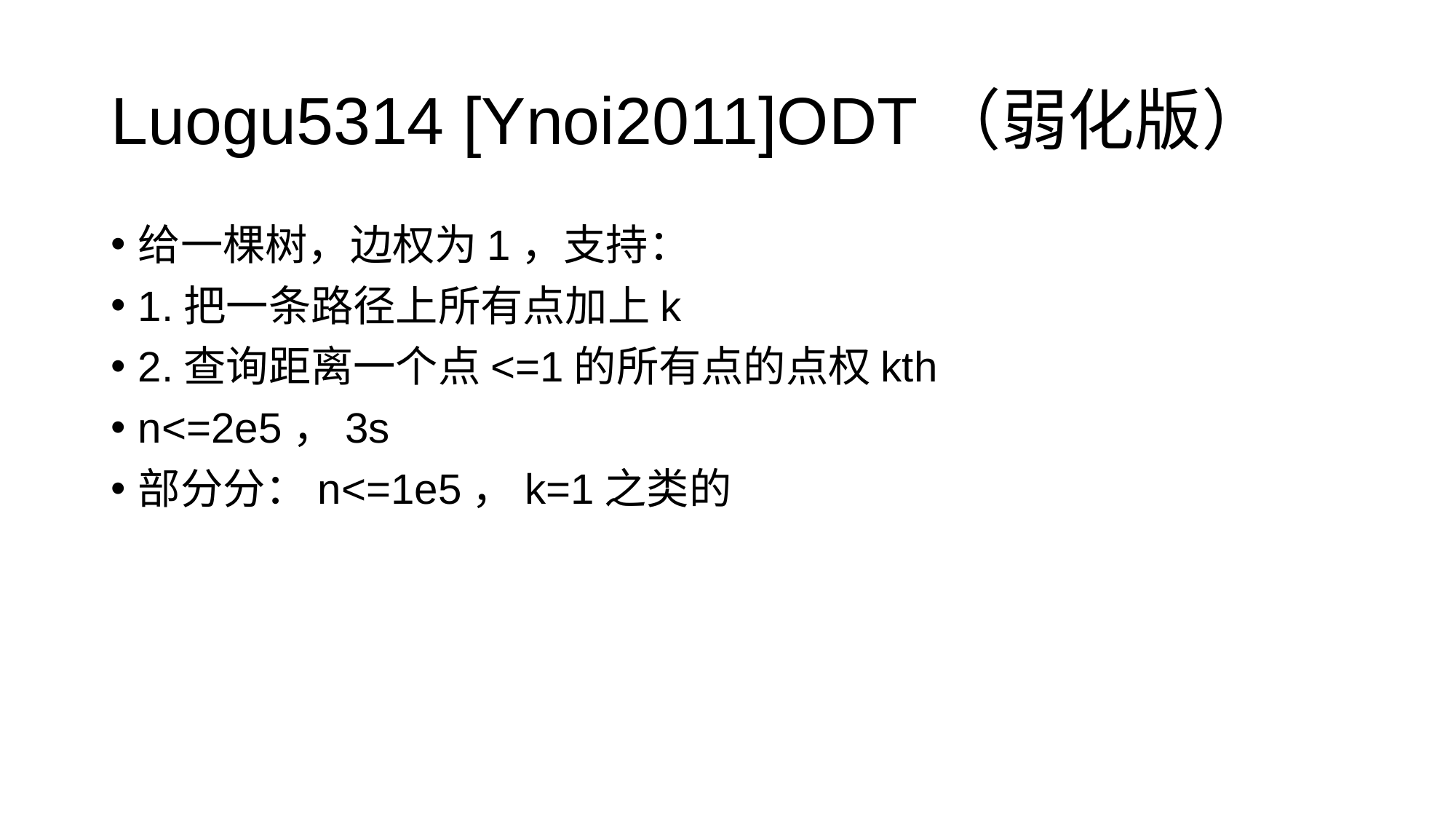

# Luogu5314 [Ynoi2011]ODT（弱化版）
给一棵树，边权为1，支持：
1.把一条路径上所有点加上k
2.查询距离一个点<=1的所有点的点权kth
n<=2e5，3s
部分分：n<=1e5，k=1之类的